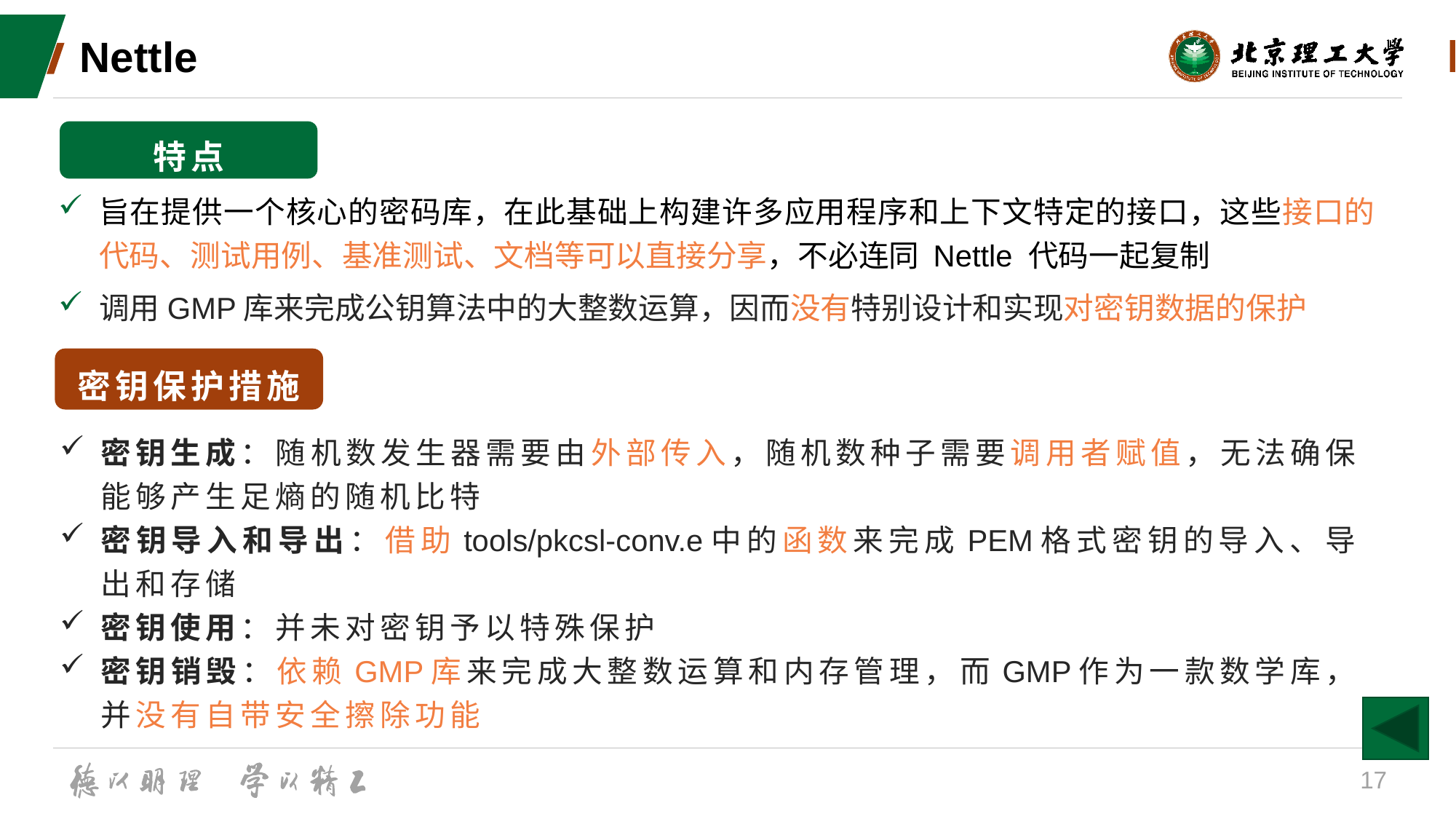

# Nettle
特点
旨在提供一个核心的密码库，在此基础上构建许多应用程序和上下文特定的接口，这些接口的代码、测试用例、基准测试、文档等可以直接分享，不必连同 Nettle 代码一起复制
调用GMP库来完成公钥算法中的大整数运算，因而没有特别设计和实现对密钥数据的保护
密钥保护措施
密钥生成：随机数发生器需要由外部传入，随机数种子需要调用者赋值，无法确保能够产生足熵的随机比特
密钥导入和导出：借助tools/pkcsl-conv.e中的函数来完成PEM格式密钥的导入、导出和存储
密钥使用：并未对密钥予以特殊保护
密钥销毁：依赖GMP库来完成大整数运算和内存管理，而GMP作为一款数学库，并没有自带安全擦除功能